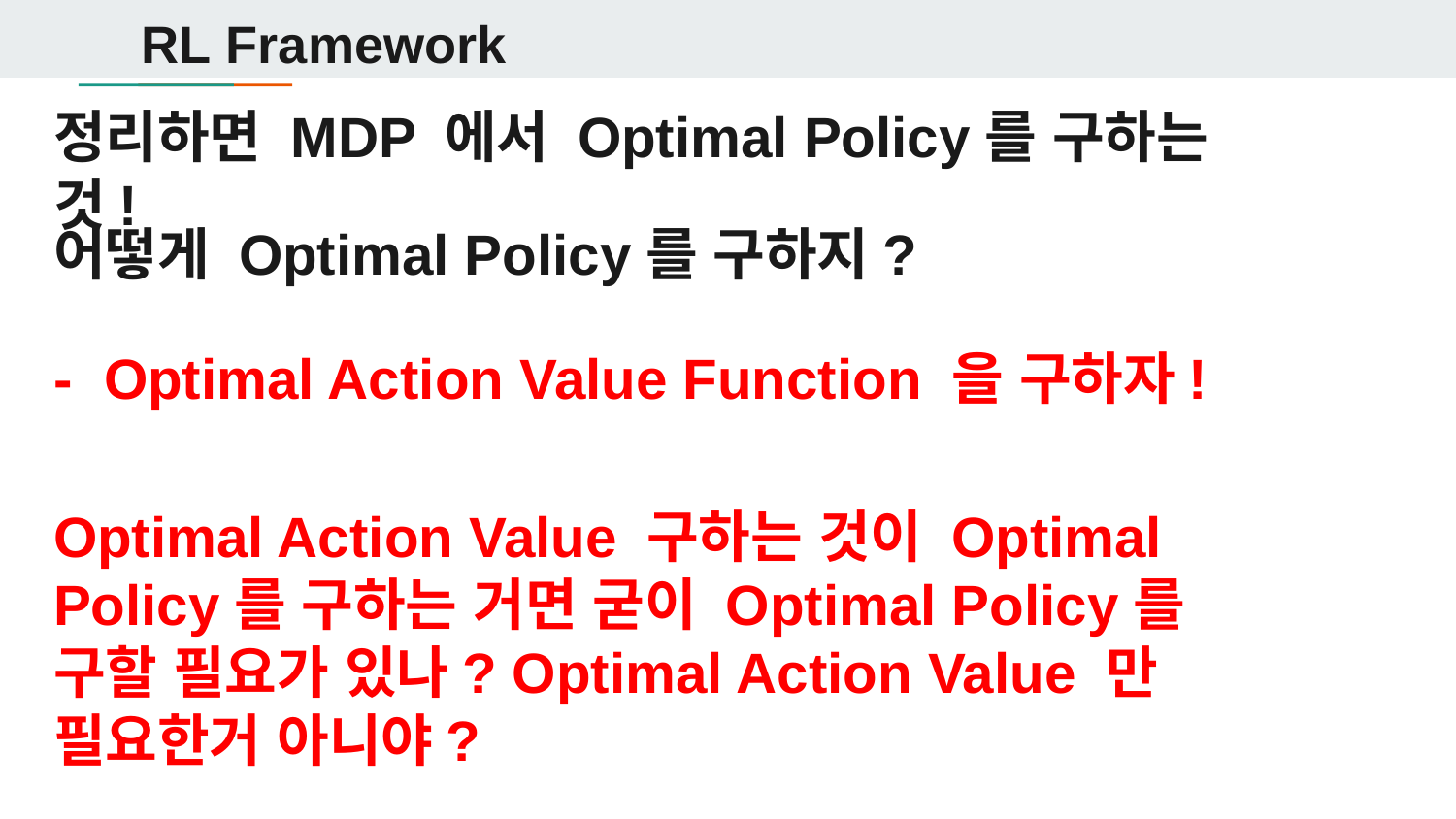

# RL Framework
정리하면 MDP 에서 Optimal Policy를 구하는 것!
어떻게 Optimal Policy를 구하지?
-  Optimal Action Value Function 을 구하자!
Optimal Action Value 구하는 것이 Optimal Policy를 구하는 거면 굳이 Optimal Policy를 구할 필요가 있나? Optimal Action Value 만 필요한거 아니야?